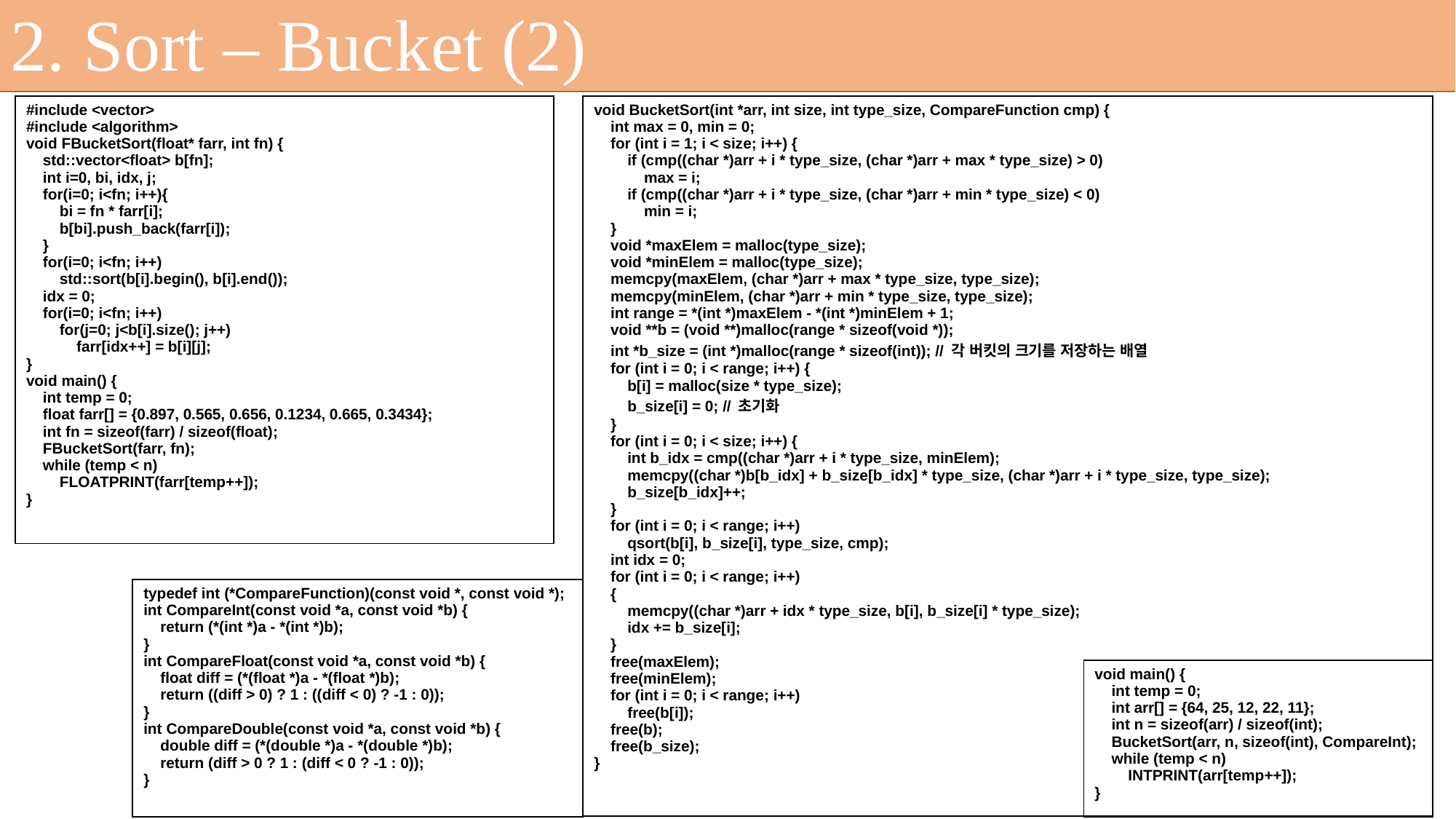

2. Sort – Bucket (2)
| #include <vector> #include <algorithm> void FBucketSort(float\* farr, int fn) {     std::vector<float> b[fn];     int i=0, bi, idx, j;     for(i=0; i<fn; i++){         bi = fn \* farr[i];         b[bi].push\_back(farr[i]);     }     for(i=0; i<fn; i++)         std::sort(b[i].begin(), b[i].end());     idx = 0;     for(i=0; i<fn; i++)         for(j=0; j<b[i].size(); j++)             farr[idx++] = b[i][j]; } void main() {     int temp = 0;     float farr[] = {0.897, 0.565, 0.656, 0.1234, 0.665, 0.3434};     int fn = sizeof(farr) / sizeof(float);     FBucketSort(farr, fn);     while (temp < n)         FLOATPRINT(farr[temp++]); } |
| --- |
| void BucketSort(int \*arr, int size, int type\_size, CompareFunction cmp) {     int max = 0, min = 0;     for (int i = 1; i < size; i++) {         if (cmp((char \*)arr + i \* type\_size, (char \*)arr + max \* type\_size) > 0)             max = i;         if (cmp((char \*)arr + i \* type\_size, (char \*)arr + min \* type\_size) < 0)             min = i;     }     void \*maxElem = malloc(type\_size);     void \*minElem = malloc(type\_size);     memcpy(maxElem, (char \*)arr + max \* type\_size, type\_size);     memcpy(minElem, (char \*)arr + min \* type\_size, type\_size);     int range = \*(int \*)maxElem - \*(int \*)minElem + 1;     void \*\*b = (void \*\*)malloc(range \* sizeof(void \*));     int \*b\_size = (int \*)malloc(range \* sizeof(int)); // 각 버킷의 크기를 저장하는 배열     for (int i = 0; i < range; i++) {         b[i] = malloc(size \* type\_size);         b\_size[i] = 0; // 초기화     }     for (int i = 0; i < size; i++) {         int b\_idx = cmp((char \*)arr + i \* type\_size, minElem);         memcpy((char \*)b[b\_idx] + b\_size[b\_idx] \* type\_size, (char \*)arr + i \* type\_size, type\_size);         b\_size[b\_idx]++;     }     for (int i = 0; i < range; i++)         qsort(b[i], b\_size[i], type\_size, cmp);     int idx = 0;     for (int i = 0; i < range; i++)     {         memcpy((char \*)arr + idx \* type\_size, b[i], b\_size[i] \* type\_size);         idx += b\_size[i];     }     free(maxElem);     free(minElem);     for (int i = 0; i < range; i++)         free(b[i]);     free(b);     free(b\_size); } |
| --- |
| typedef int (\*CompareFunction)(const void \*, const void \*); int CompareInt(const void \*a, const void \*b) {     return (\*(int \*)a - \*(int \*)b); } int CompareFloat(const void \*a, const void \*b) {     float diff = (\*(float \*)a - \*(float \*)b);     return ((diff > 0) ? 1 : ((diff < 0) ? -1 : 0)); } int CompareDouble(const void \*a, const void \*b) {     double diff = (\*(double \*)a - \*(double \*)b);     return (diff > 0 ? 1 : (diff < 0 ? -1 : 0)); } |
| --- |
| void main() {     int temp = 0;     int arr[] = {64, 25, 12, 22, 11};     int n = sizeof(arr) / sizeof(int);     BucketSort(arr, n, sizeof(int), CompareInt);     while (temp < n)         INTPRINT(arr[temp++]); } |
| --- |